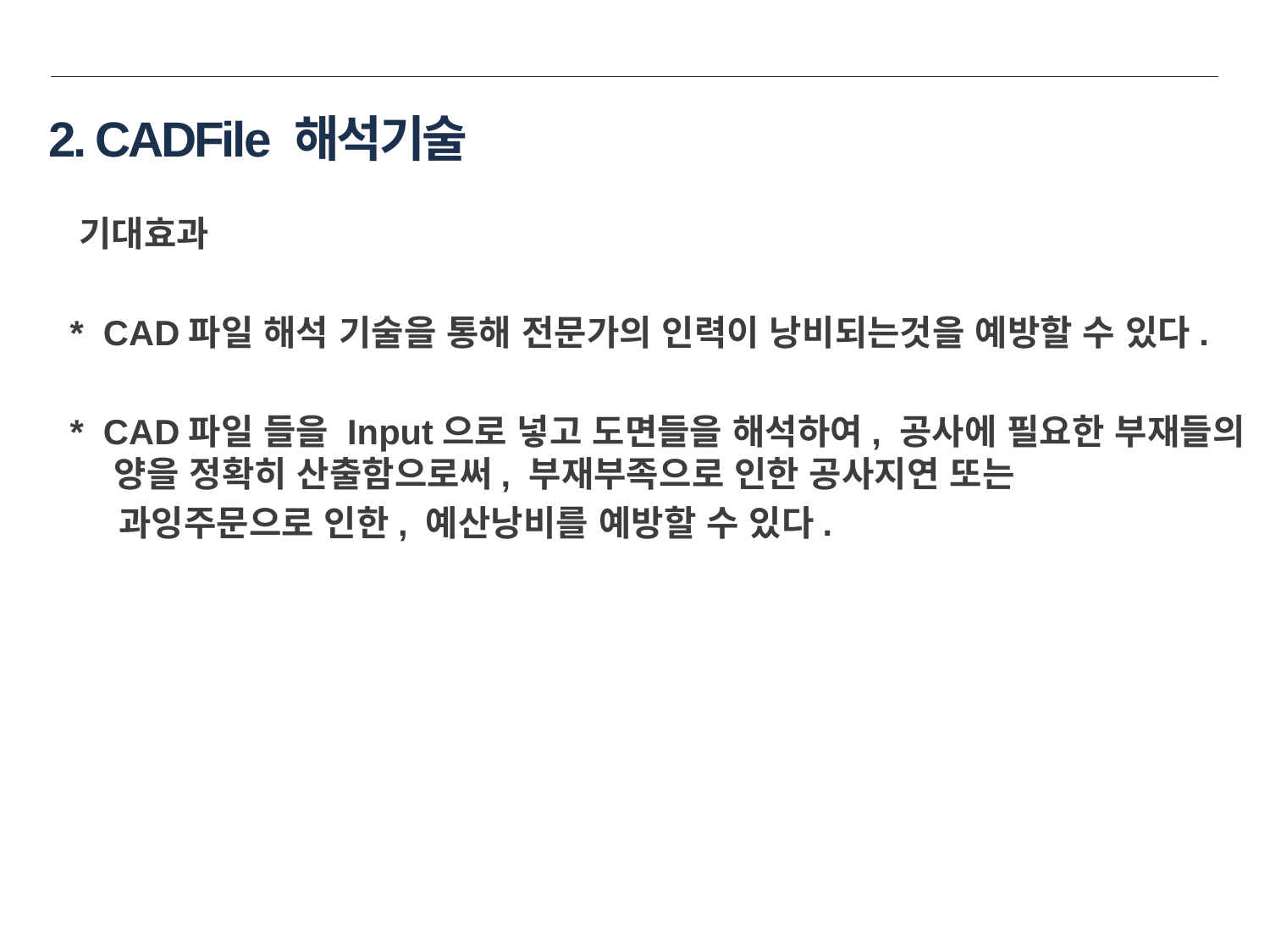

2. CADFile 해석기술

  기대효과

  *  CAD파일 해석 기술을 통해 전문가의 인력이 낭비되는것을 예방할 수 있다.

  *  CAD파일 들을 Input으로 넣고 도면들을 해석하여, 공사에 필요한 부재들의 양을 정확히 산출함으로써, 부재부족으로 인한 공사지연 또는
      과잉주문으로 인한, 예산낭비를 예방할 수 있다.